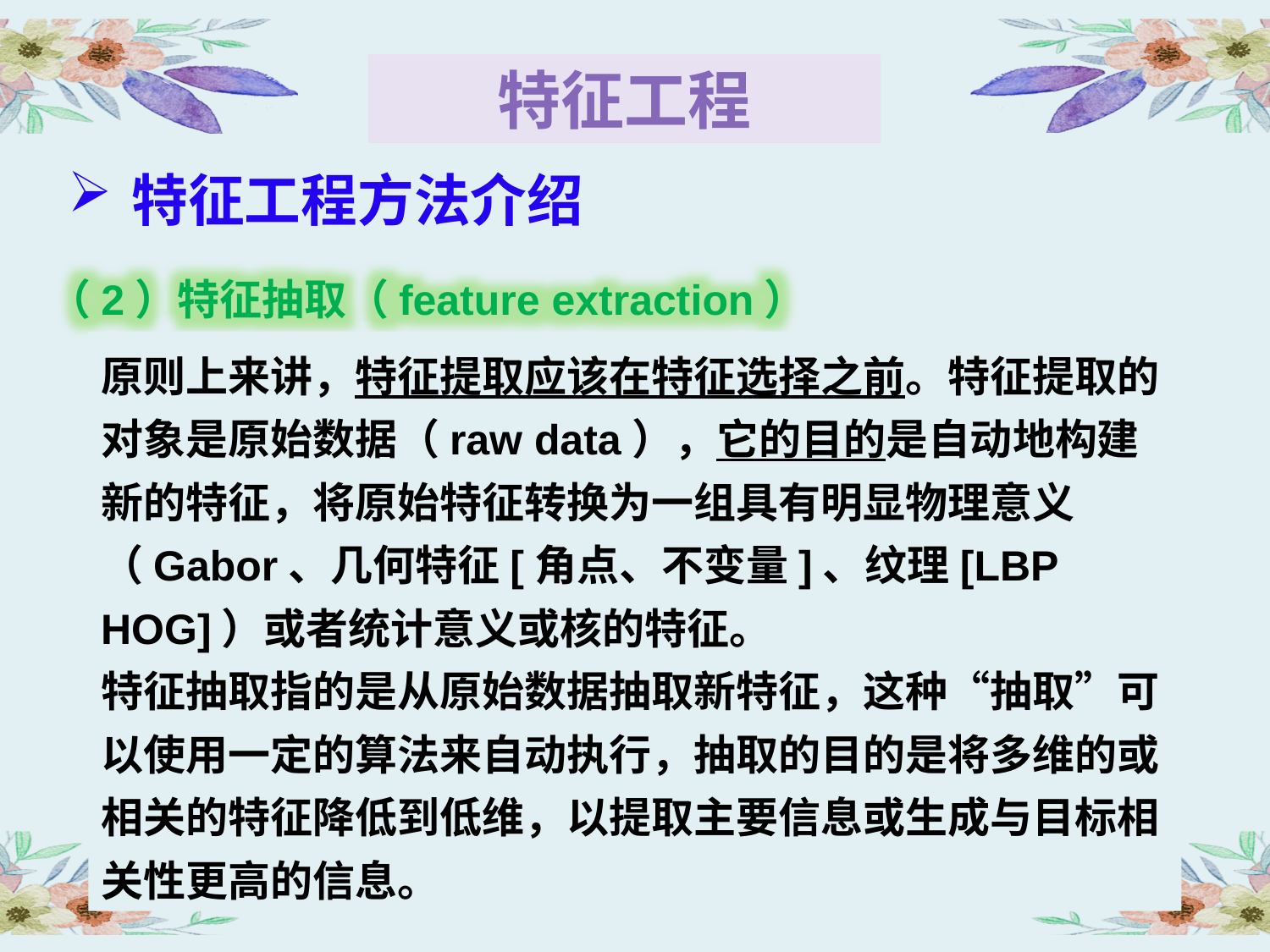

特征工程
特征工程方法介绍
（2）特征抽取（feature extraction）
原则上来讲，特征提取应该在特征选择之前。特征提取的对象是原始数据（raw data），它的目的是自动地构建新的特征，将原始特征转换为一组具有明显物理意义（Gabor、几何特征[角点、不变量]、纹理[LBP HOG]）或者统计意义或核的特征。
特征抽取指的是从原始数据抽取新特征，这种“抽取”可以使用一定的算法来自动执行，抽取的目的是将多维的或相关的特征降低到低维，以提取主要信息或生成与目标相关性更高的信息。